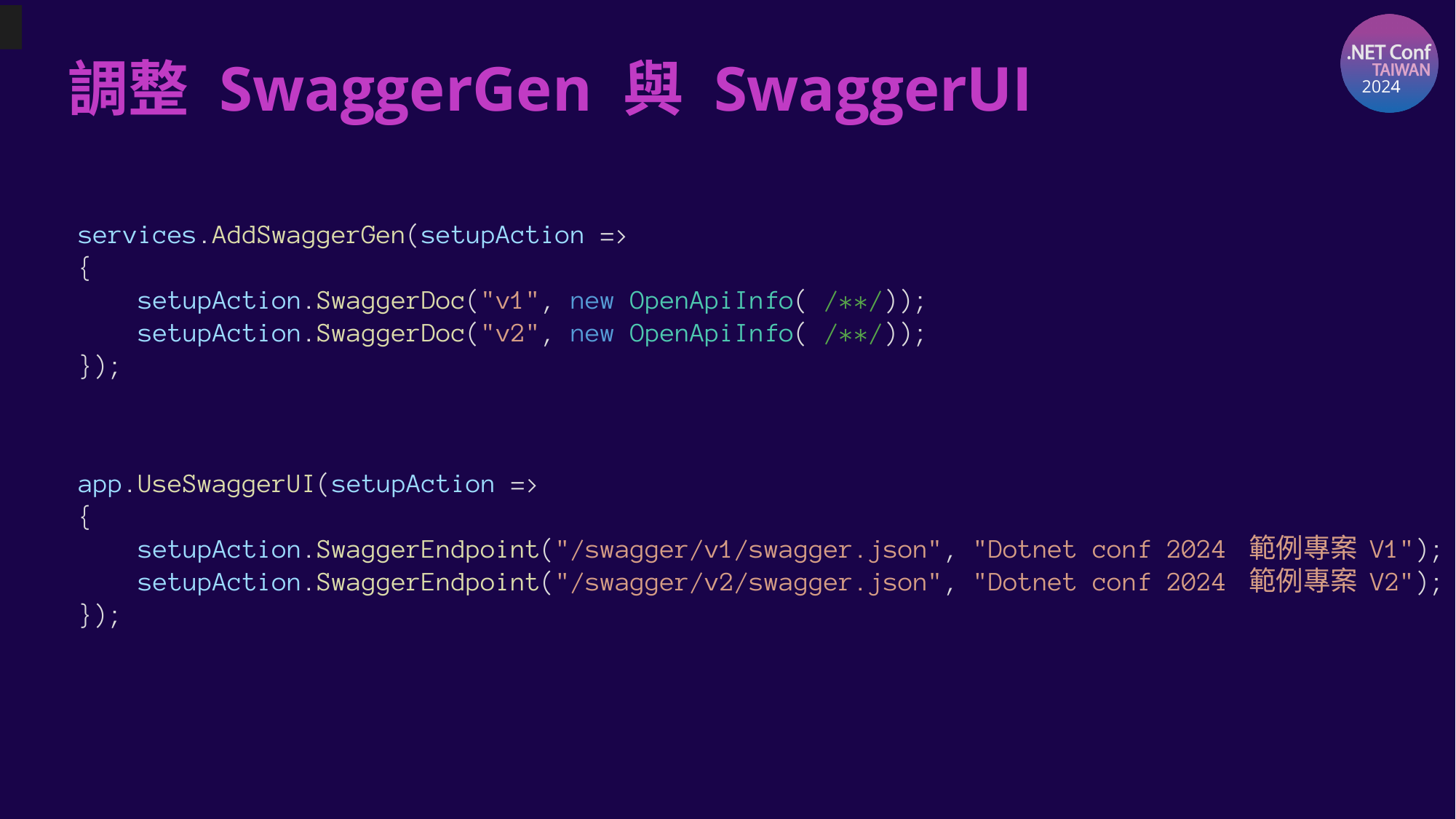

# 調整 SwaggerGen 與 SwaggerUI

services.AddSwaggerGen(setupAction =>
{
    setupAction.SwaggerDoc("v1", new OpenApiInfo( /**/));
    setupAction.SwaggerDoc("v2", new OpenApiInfo( /**/));
});
app.UseSwaggerUI(setupAction =>
{
    setupAction.SwaggerEndpoint("/swagger/v1/swagger.json", "Dotnet conf 2024 範例專案 V1");
    setupAction.SwaggerEndpoint("/swagger/v2/swagger.json", "Dotnet conf 2024 範例專案 V2");
});